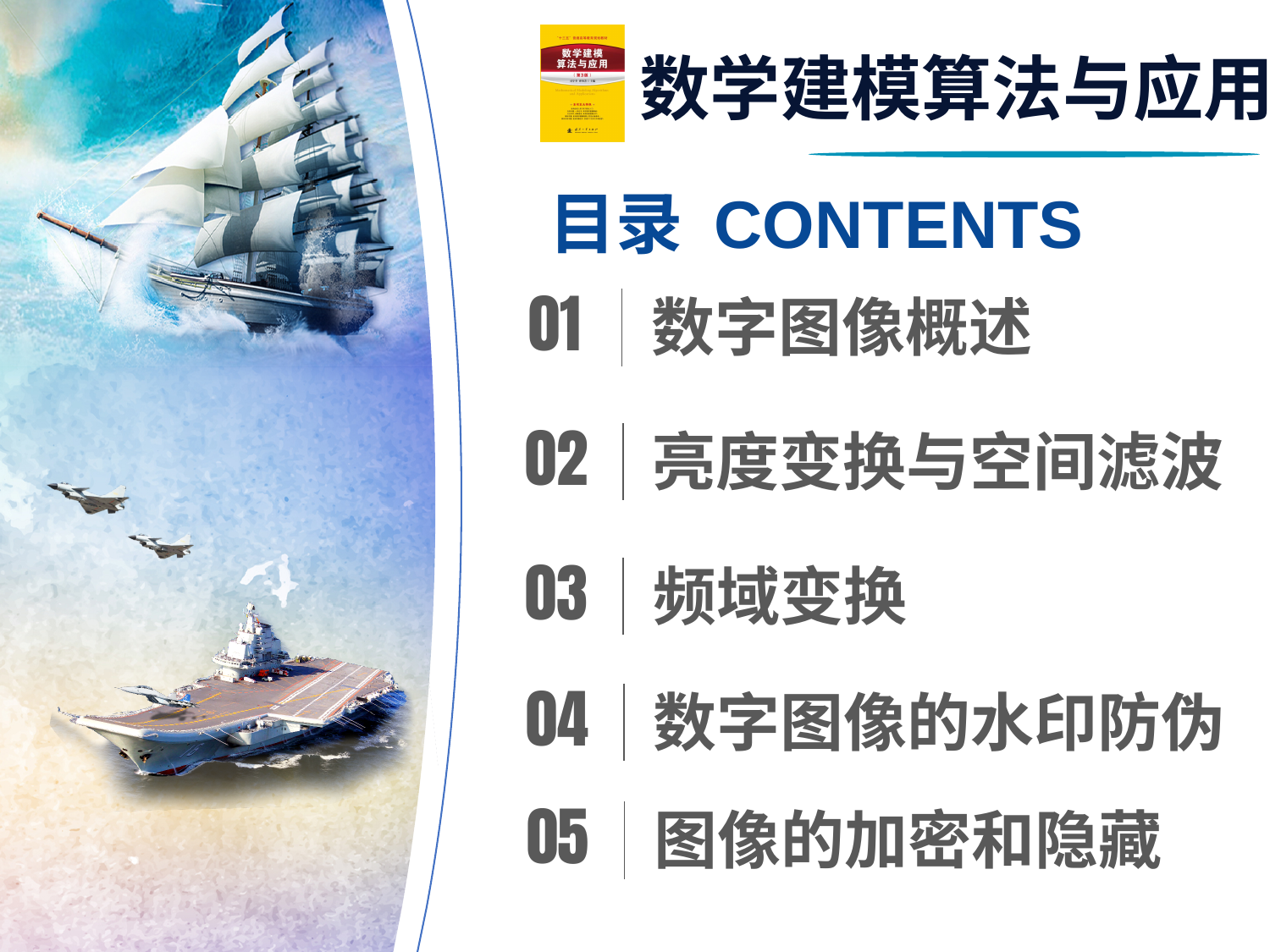

目录 CONTENTS
01
数字图像概述
02
亮度变换与空间滤波
03
频域变换
04
数字图像的水印防伪
05
图像的加密和隐藏